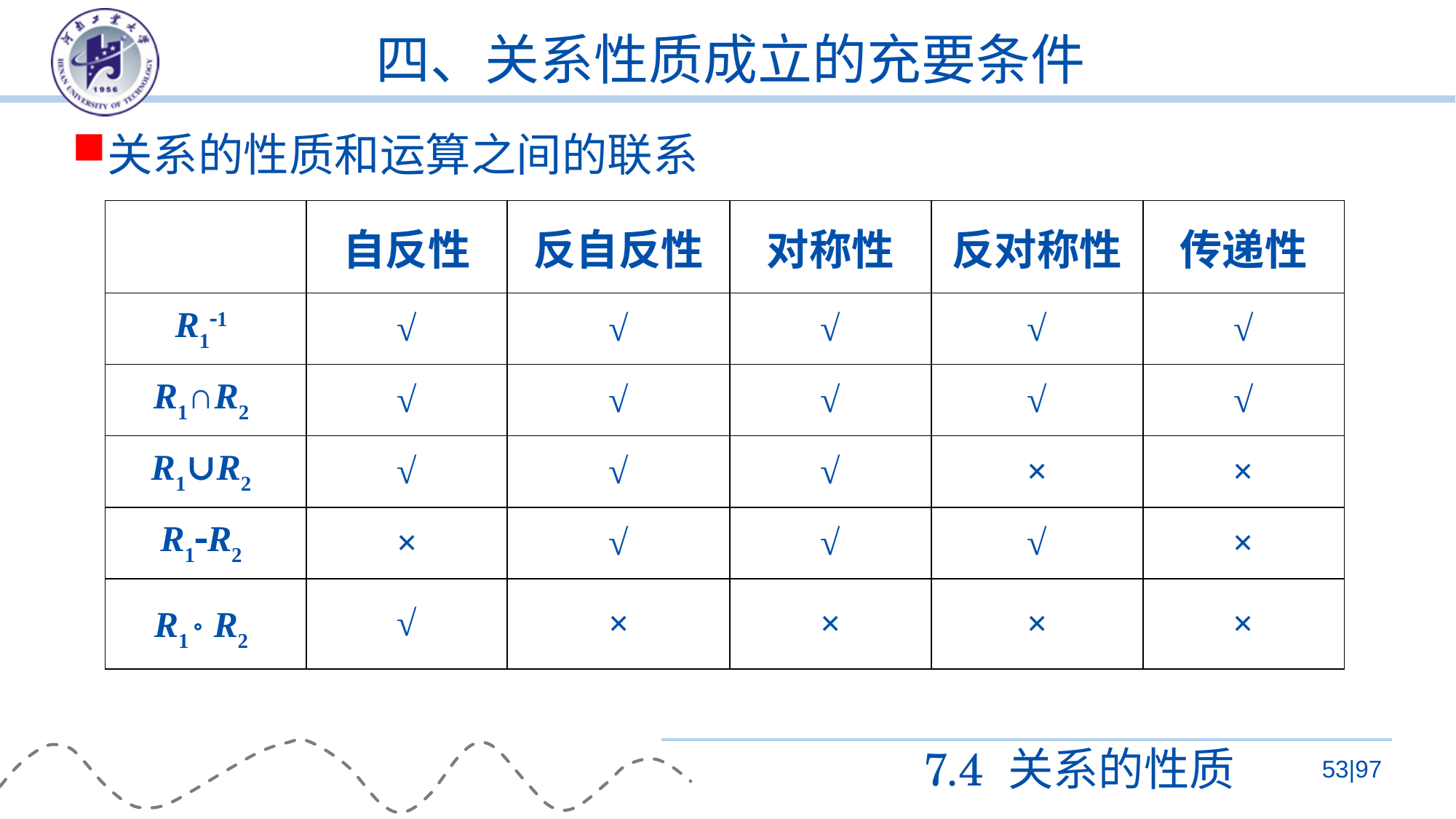

# 四、关系性质成立的充要条件
关系的性质和运算之间的联系
|  | 自反性 | 反自反性 | 对称性 | 反对称性 | 传递性 |
| --- | --- | --- | --- | --- | --- |
| R1−1 | √ | √ | √ | √ | √ |
| R1∩R2 | √ | √ | √ | √ | √ |
| R1∪R2 | √ | √ | √ | × | × |
| R1−R2 | × | √ | √ | √ | × |
| R1 ° R2 | √ | × | × | × | × |
7.4 关系的性质
53|97